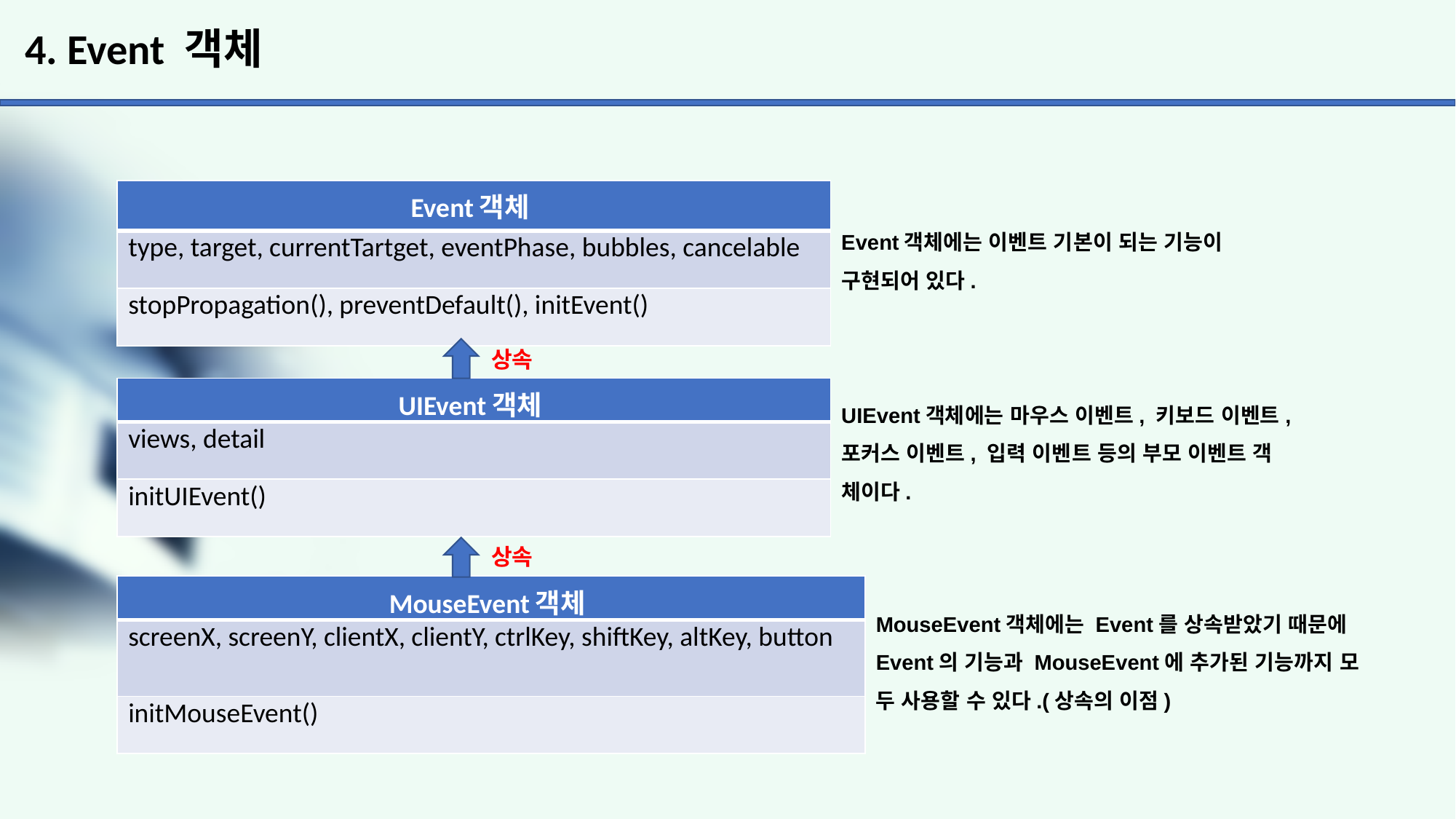

# 4. Event 객체
| Event객체 |
| --- |
| type, target, currentTartget, eventPhase, bubbles, cancelable |
| stopPropagation(), preventDefault(), initEvent() |
Event객체에는 이벤트 기본이 되는 기능이
구현되어 있다.

상속
| UIEvent객체 |
| --- |
| views, detail |
| initUIEvent() |
UIEvent객체에는 마우스 이벤트, 키보드 이벤트, 포커스 이벤트, 입력 이벤트 등의 부모 이벤트 객
체이다.
상속

| MouseEvent객체 |
| --- |
| screenX, screenY, clientX, clientY, ctrlKey, shiftKey, altKey, button |
| initMouseEvent() |
MouseEvent객체에는 Event를 상속받았기 때문에 Event의 기능과 MouseEvent에 추가된 기능까지 모
두 사용할 수 있다.(상속의 이점)